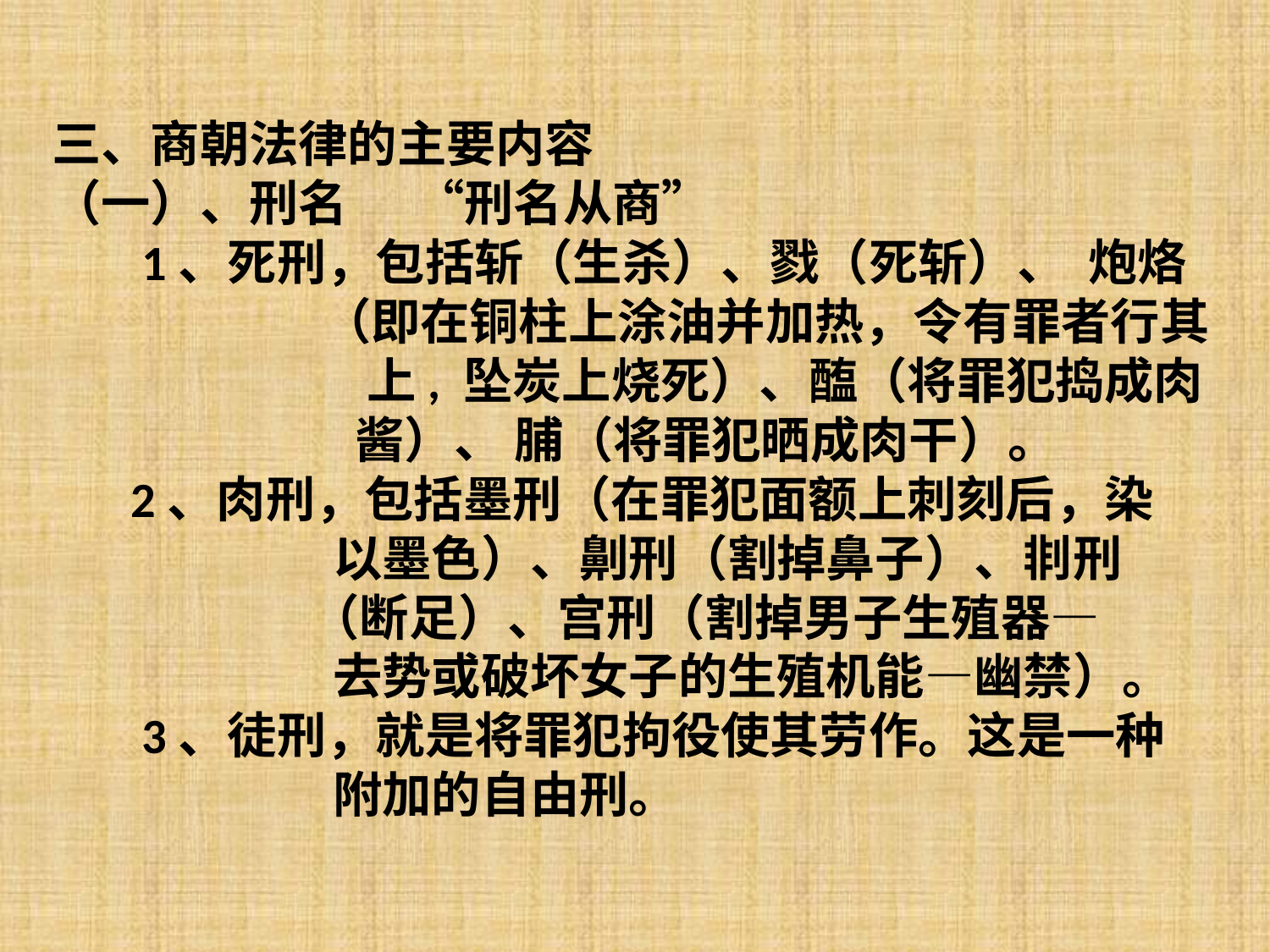

三、商朝法律的主要内容
（一）、刑名      “刑名从商”
        1、死刑，包括斩（生杀）、戮（死斩）、  炮烙
                       （即在铜柱上涂油并加热，令有罪者行其
                           上, 坠炭上烧死）、醢（将罪犯捣成肉
                          酱）、 脯（将罪犯晒成肉干）。
       2、肉刑，包括墨刑（在罪犯面额上刺刻后，染
                        以墨色）、劓刑（割掉鼻子）、剕刑
                      （断足）、宫刑（割掉男子生殖器—
                        去势或破坏女子的生殖机能—幽禁）。
        3、徒刑，就是将罪犯拘役使其劳作。这是一种
                        附加的自由刑。